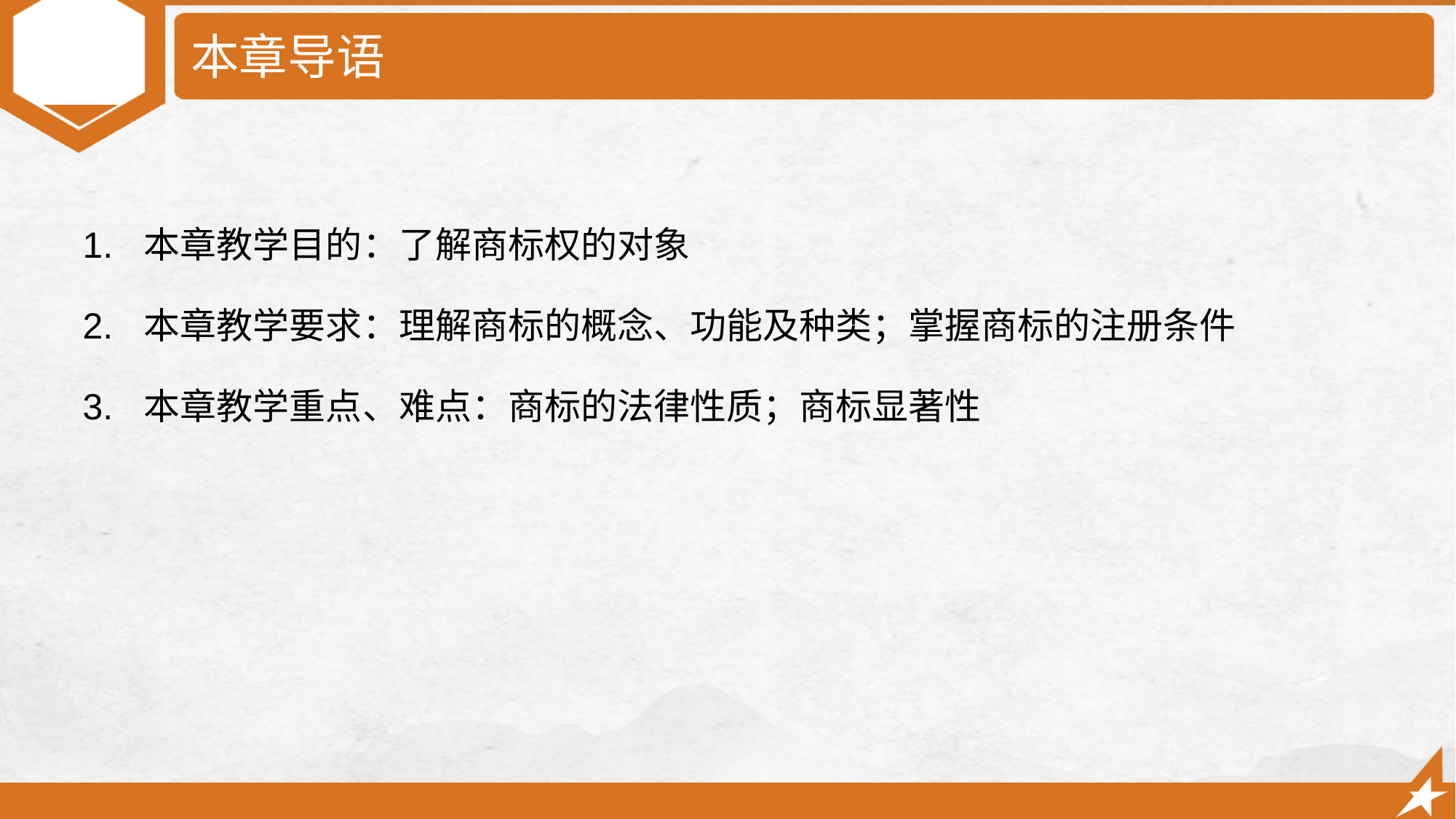

# 本章导语

本章教学目的：了解商标权的对象
本章教学要求：理解商标的概念、功能及种类；掌握商标的注册条件
本章教学重点、难点：商标的法律性质；商标显著性